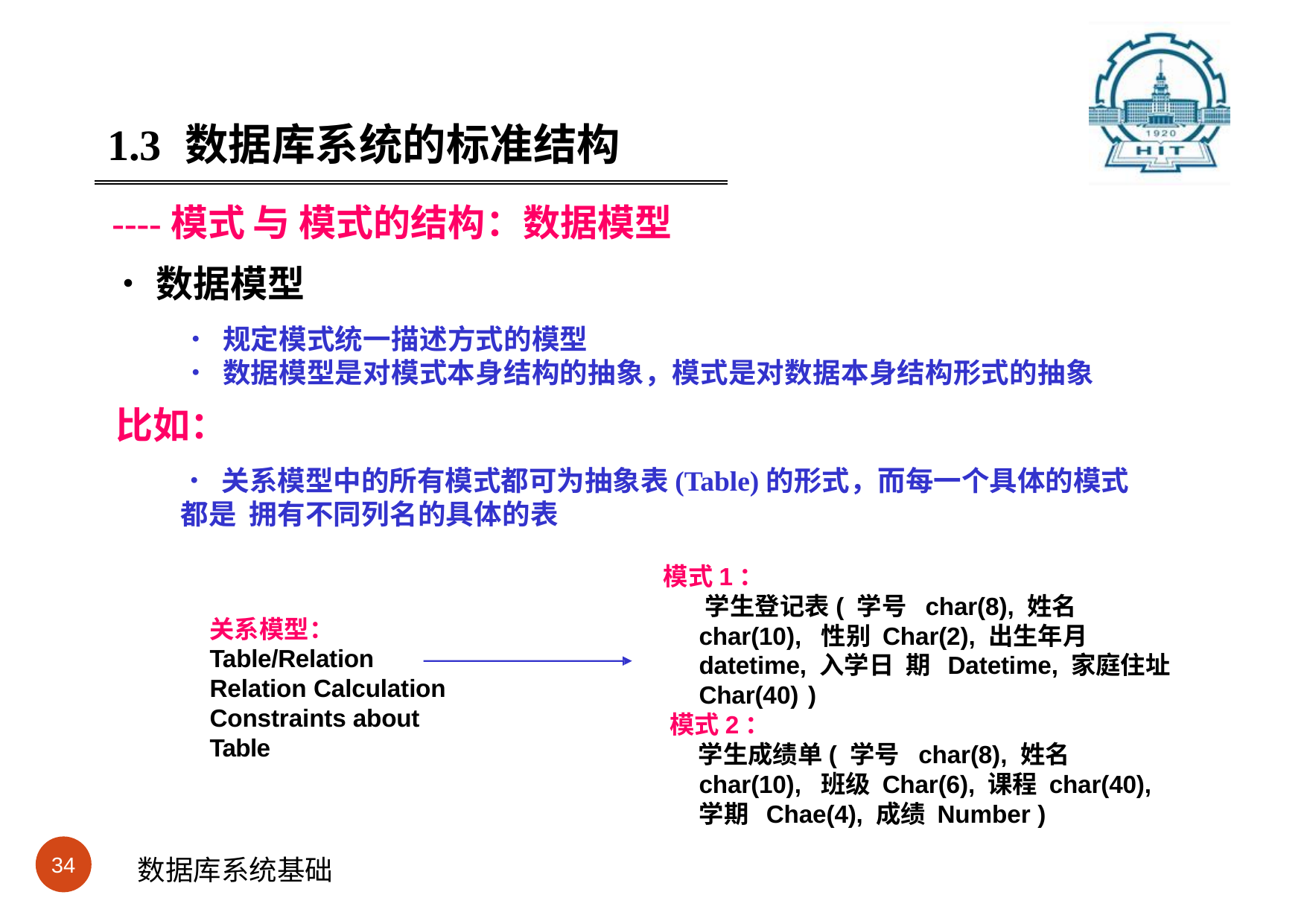

#
1.3	数据库系统的标准结构
----模式 与 模式的结构：数据模型
•数据模型
• 规定模式统一描述方式的模型
• 数据模型是对模式本身结构的抽象，模式是对数据本身结构形式的抽象
比如：
• 关系模型中的所有模式都可为抽象表(Table)的形式，而每一个具体的模式都是  拥有不同列名的具体的表

模式1：
学生登记表( 学号  char(8), 姓名	char(10),  性别 Char(2), 出生年月 datetime, 入学日  期  Datetime, 家庭住址  Char(40) )
模式2：
学生成绩单( 学号  char(8), 姓名	char(10),  班级 Char(6), 课程 char(40), 学期  Chae(4), 成绩 Number )
关系模型：  Table/Relation  Relation Calculation
Constraints about Table